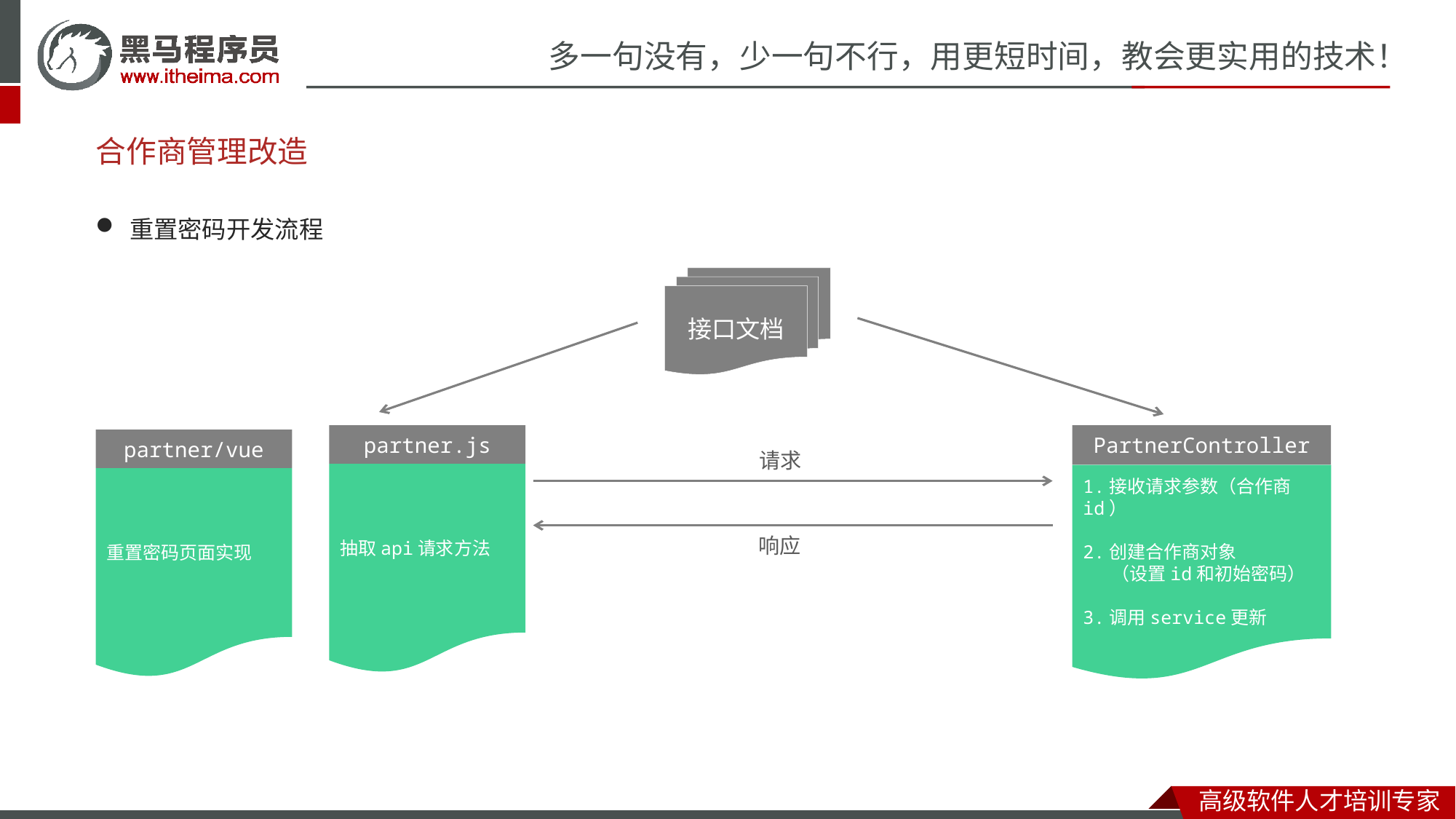

# 合作商管理改造
重置密码开发流程
接口文档
partner.js
抽取api请求方法
PartnerController
1.接收请求参数（合作商id）

2.创建合作商对象
      （设置id和初始密码）

3.调用service更新
partner/vue
重置密码页面实现
请求
响应